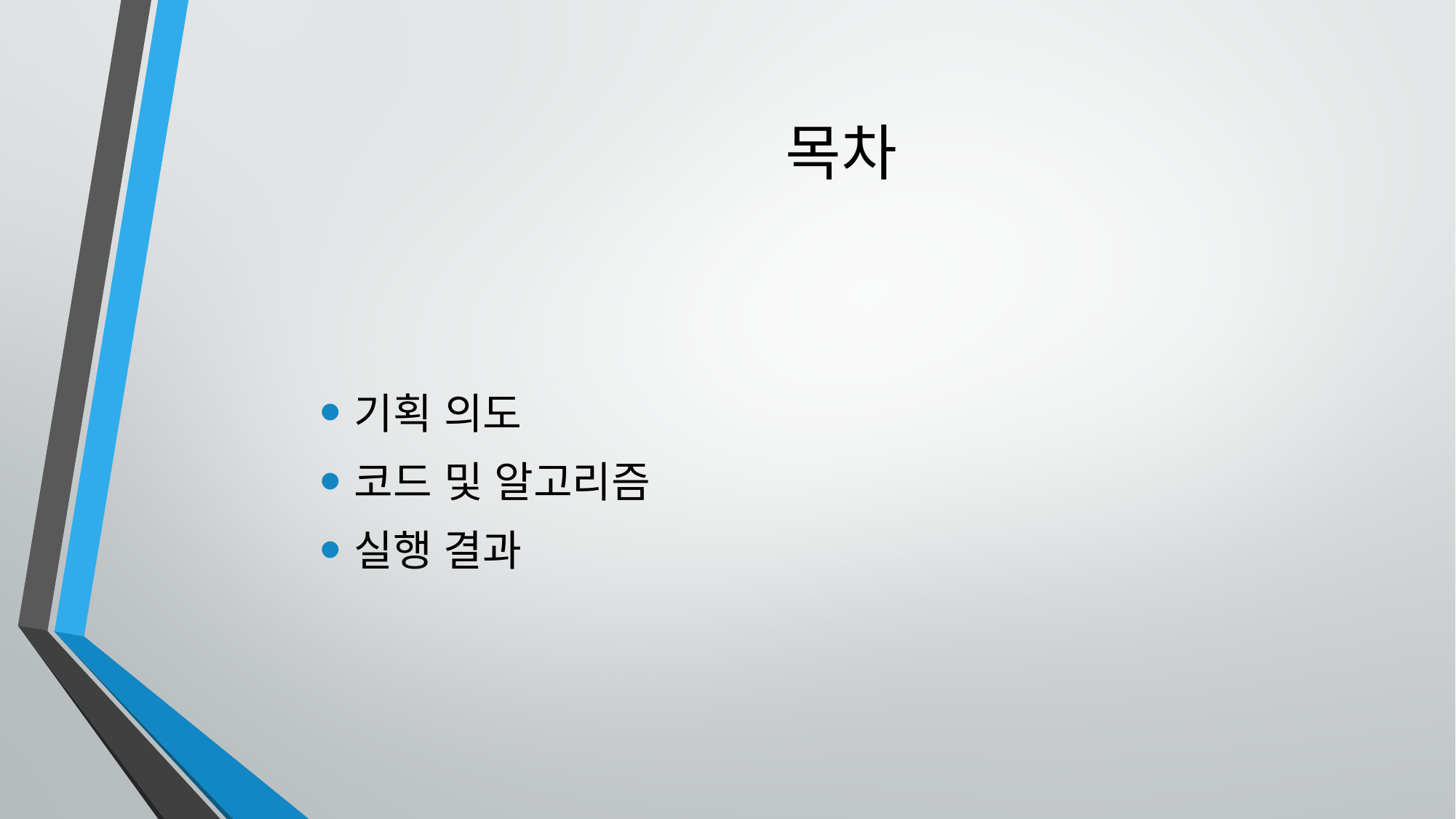

# 목차
기획 의도
코드 및 알고리즘
실행 결과